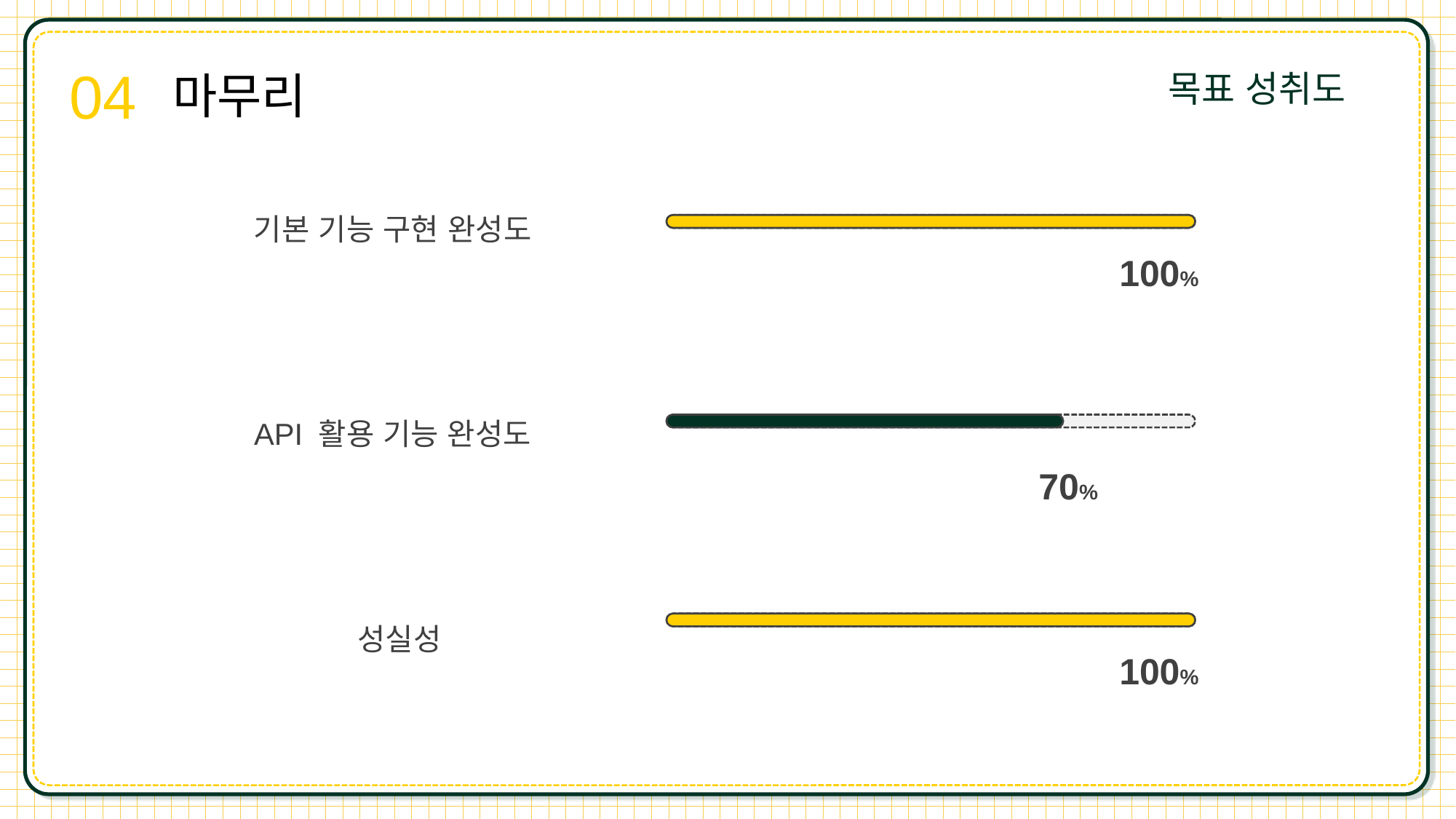

04
마무리
목표 성취도
기본 기능 구현 완성도

100%
API 활용 기능 완성도

70%
성실성

100%